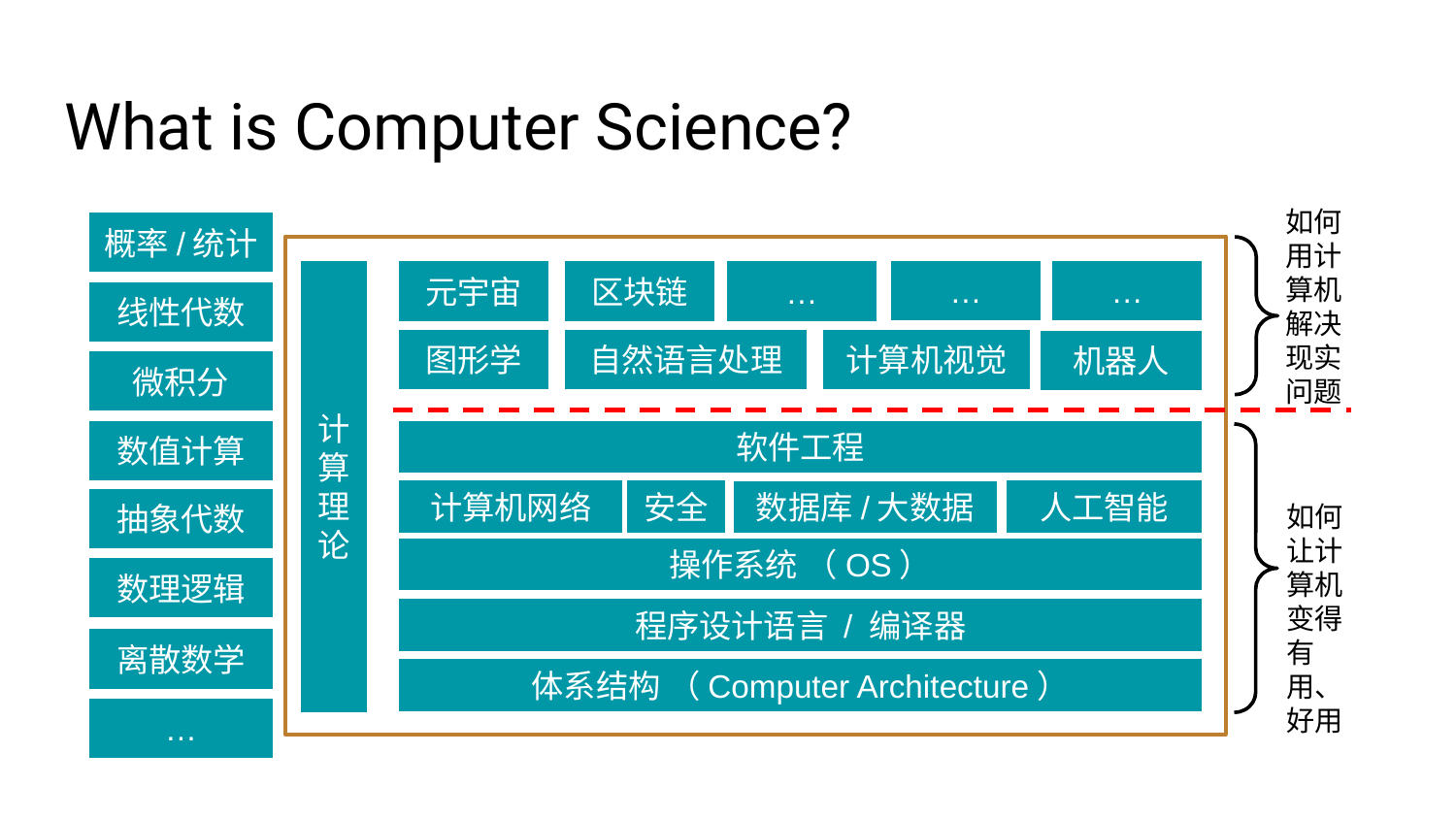

# What is Computer Science?
如何用计算机解决现实问题
概率/统计

计算理论
…
…
…
区块链
元宇宙
线性代数
图形学
自然语言处理
计算机视觉
机器人
微积分
数值计算
软件工程

计算机网络
安全
人工智能
数据库/大数据
抽象代数
如何让计算机变得有用、好用
操作系统 （OS）
数理逻辑
程序设计语言 / 编译器
离散数学
体系结构 （Computer Architecture）
…